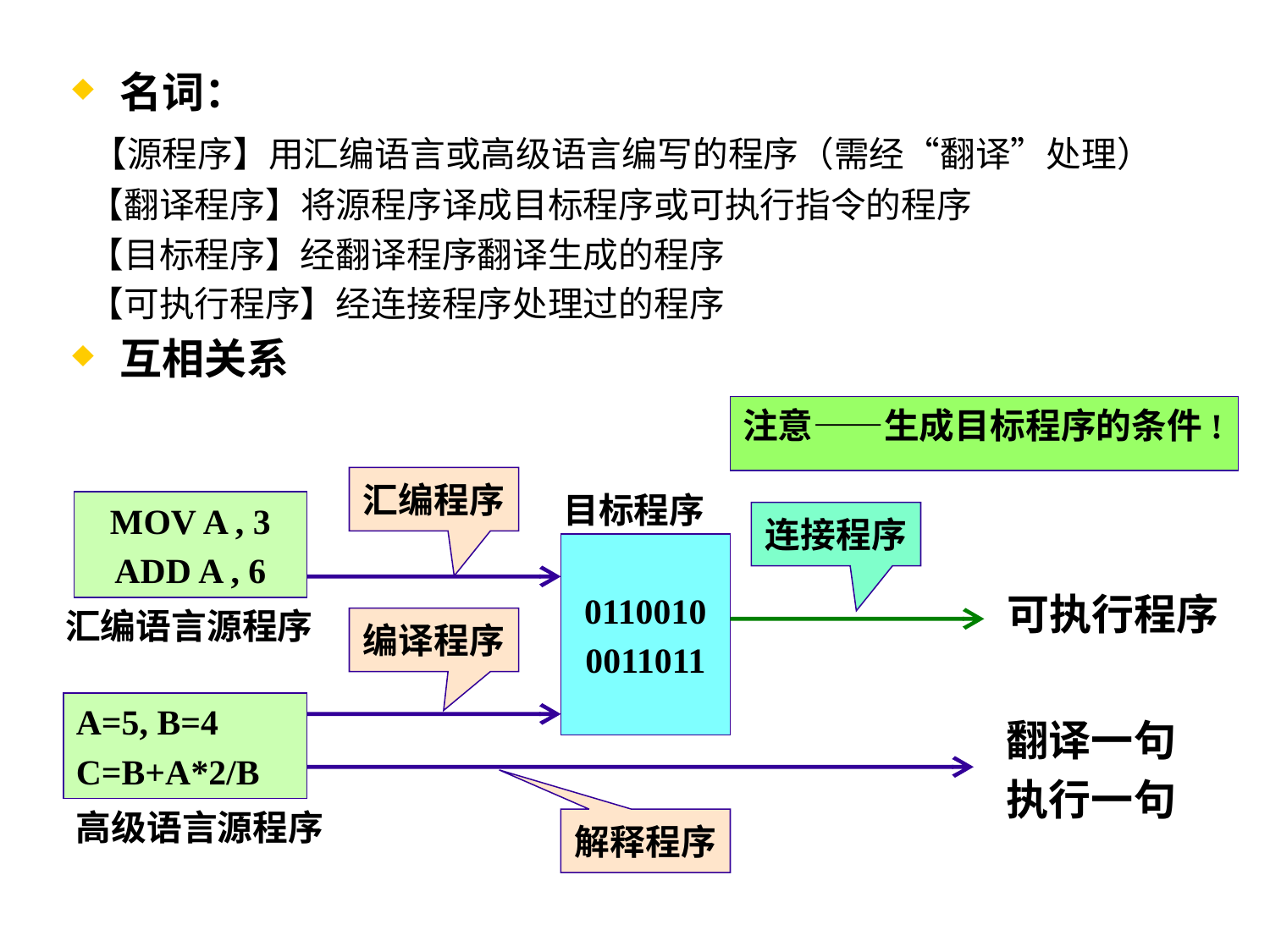

名词：
 【源程序】用汇编语言或高级语言编写的程序（需经“翻译”处理）
 【翻译程序】将源程序译成目标程序或可执行指令的程序
 【目标程序】经翻译程序翻译生成的程序
 【可执行程序】经连接程序处理过的程序
互相关系
注意——生成目标程序的条件!
汇编程序
目标程序
MOV A , 3
ADD A , 6
连接程序
0110010
0011011

可执行程序
汇编语言源程序
编译程序

A=5, B=4
C=B+A*2/B
翻译一句
执行一句

高级语言源程序
解释程序